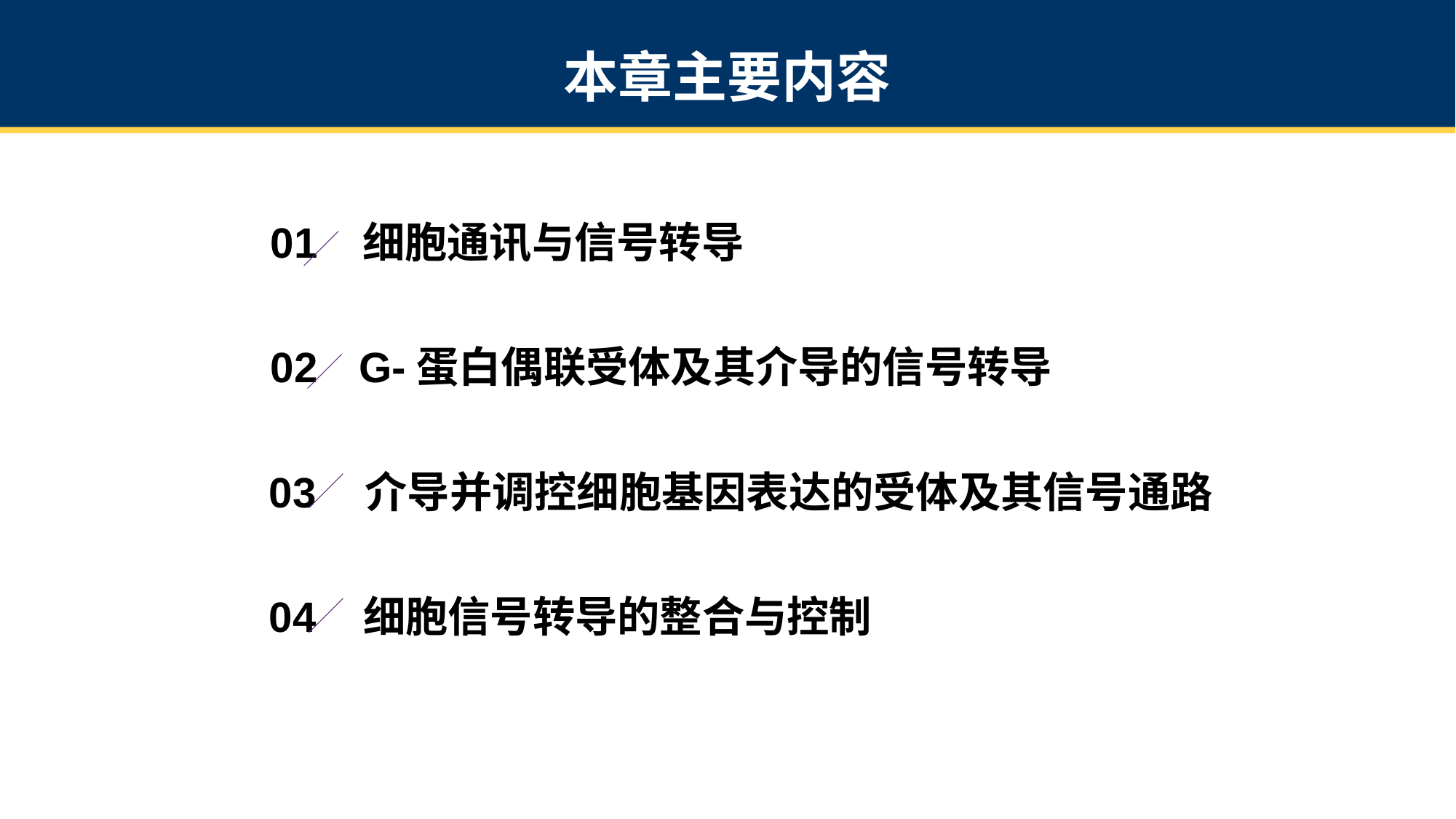

本章主要内容
01
细胞通讯与信号转导
02
G-蛋白偶联受体及其介导的信号转导
03
介导并调控细胞基因表达的受体及其信号通路
04
细胞信号转导的整合与控制